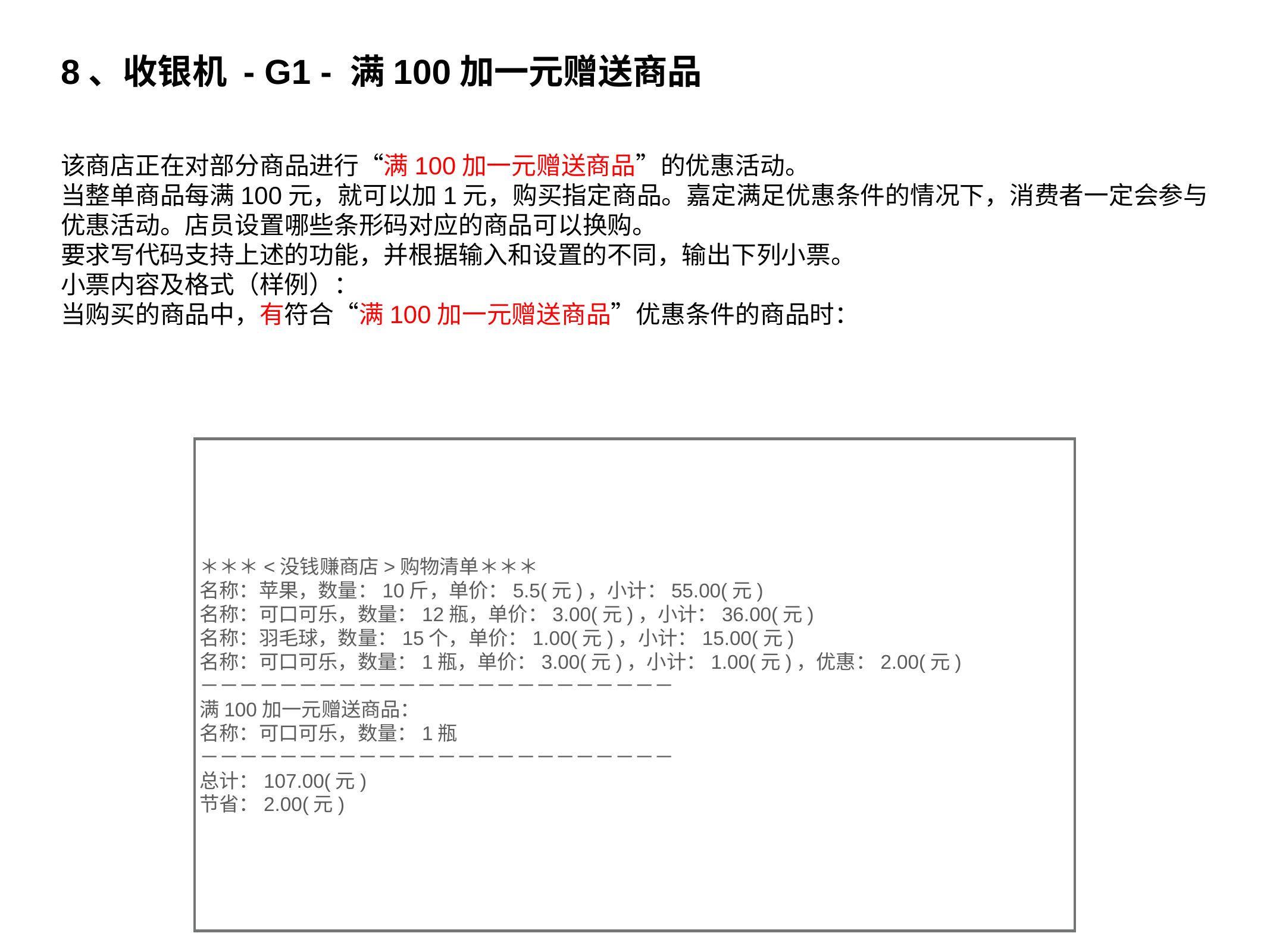

# 8、收银机 - G1 - 满100加一元赠送商品

该商店正在对部分商品进行“满100加一元赠送商品”的优惠活动。
当整单商品每满100元，就可以加1元，购买指定商品。嘉定满足优惠条件的情况下，消费者一定会参与优惠活动。店员设置哪些条形码对应的商品可以换购。
要求写代码支持上述的功能，并根据输入和设置的不同，输出下列小票。
小票内容及格式（样例）：
当购买的商品中，有符合“满100加一元赠送商品”优惠条件的商品时：
＊＊＊<没钱赚商店>购物清单＊＊＊
名称：苹果，数量：10斤，单价：5.5(元)，小计：55.00(元)
名称：可口可乐，数量：12瓶，单价：3.00(元)，小计：36.00(元)
名称：羽毛球，数量：15个，单价：1.00(元)，小计：15.00(元)
名称：可口可乐，数量：1瓶，单价：3.00(元)，小计：1.00(元)，优惠：2.00(元)
－－－－－－－－－－－－－－－－－－－－－－－－
满100加一元赠送商品：
名称：可口可乐，数量：1瓶
－－－－－－－－－－－－－－－－－－－－－－－－
总计：107.00(元)
节省：2.00(元)